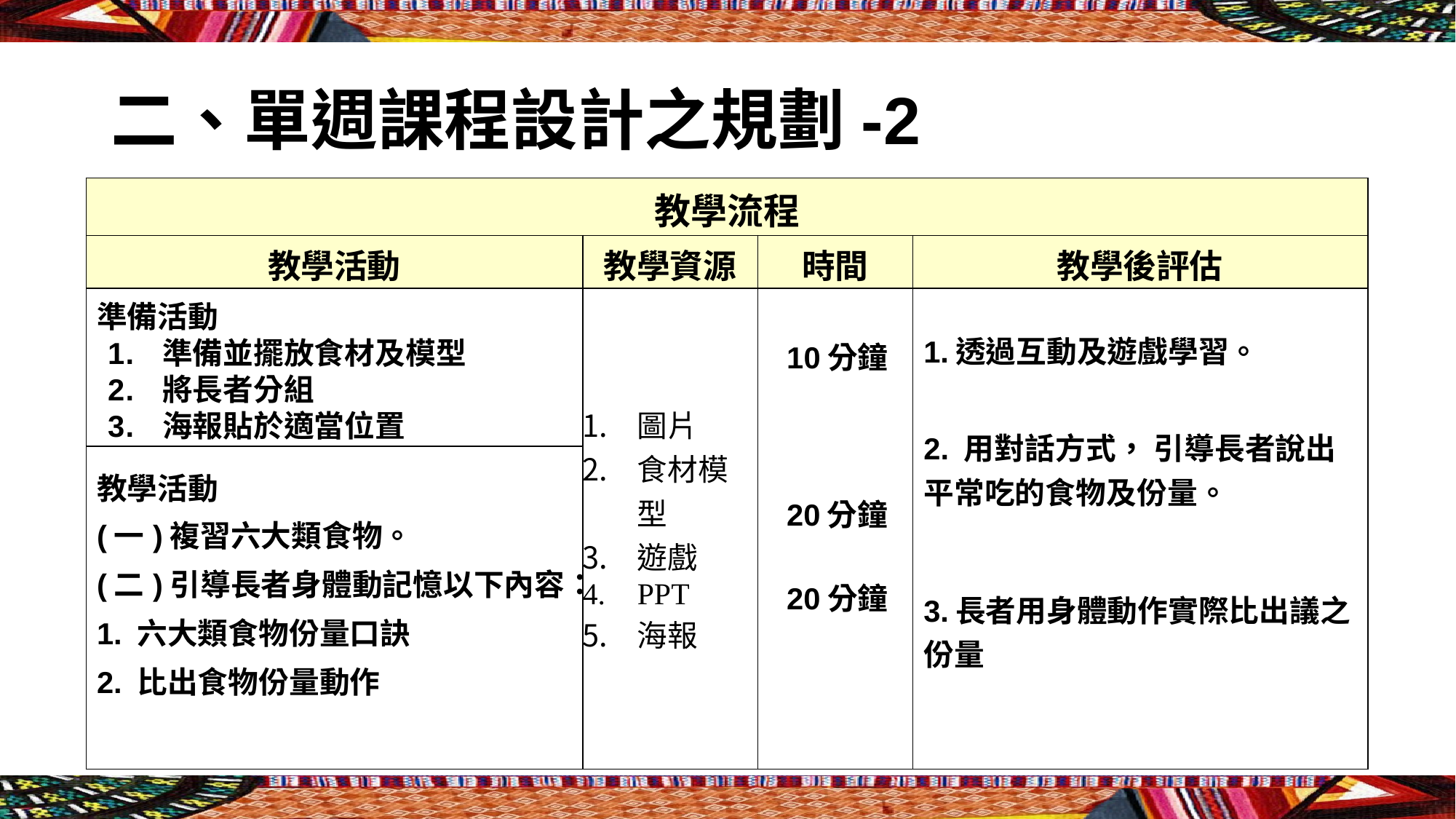

# 二、單週課程設計之規劃-2
| 教學流程 |  |  |  |
| --- | --- | --- | --- |
| 教學活動 | 教學資源 | 時間 | 教學後評估 |
| 準備活動 準備並擺放食材及模型 將長者分組 海報貼於適當位置 | 圖片 食材模型 遊戲 PPT 海報 | 10分鐘 20分鐘 20分鐘 | 1.透過互動及遊戲學習。 2. 用對話方式， 引導長者說出平常吃的食物及份量。 3.長者用身體動作實際比出議之份量 |
| 教學活動 (一)複習六大類食物。 (二)引導長者身體動記憶以下內容： |  |  |  |
| 1. 六大類食物份量口訣 |  |  |  |
| 2. 比出食物份量動作 |  |  |  |
|  |  |  |  |